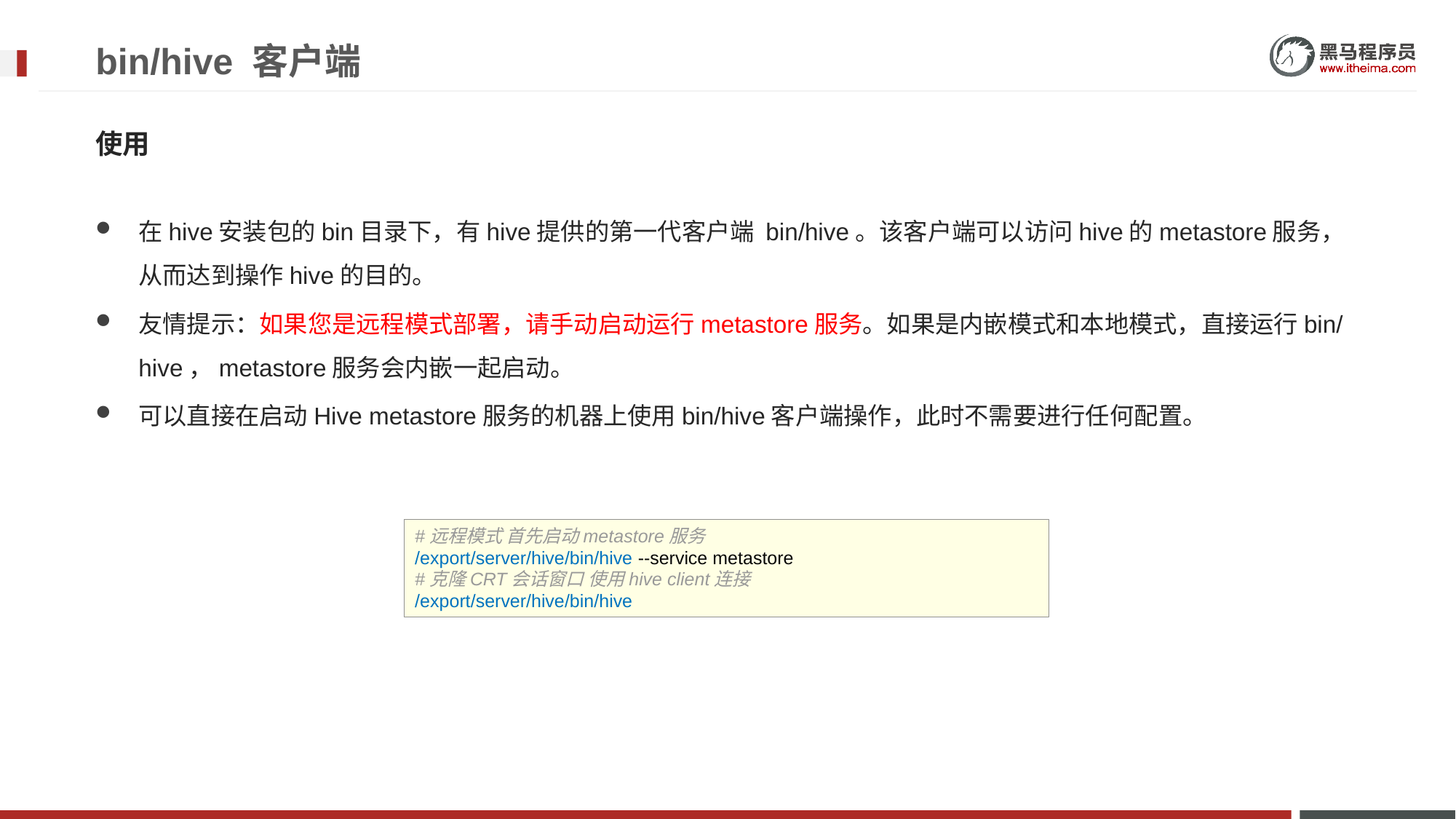

# bin/hive 客户端
使用
在hive安装包的bin目录下，有hive提供的第一代客户端 bin/hive。该客户端可以访问hive的metastore服务，从而达到操作hive的目的。
友情提示：如果您是远程模式部署，请手动启动运行metastore服务。如果是内嵌模式和本地模式，直接运行bin/hive，metastore服务会内嵌一起启动。
可以直接在启动Hive metastore服务的机器上使用bin/hive客户端操作，此时不需要进行任何配置。

#远程模式 首先启动metastore服务
/export/server/hive/bin/hive --service metastore
#克隆CRT会话窗口 使用hive client连接
/export/server/hive/bin/hive